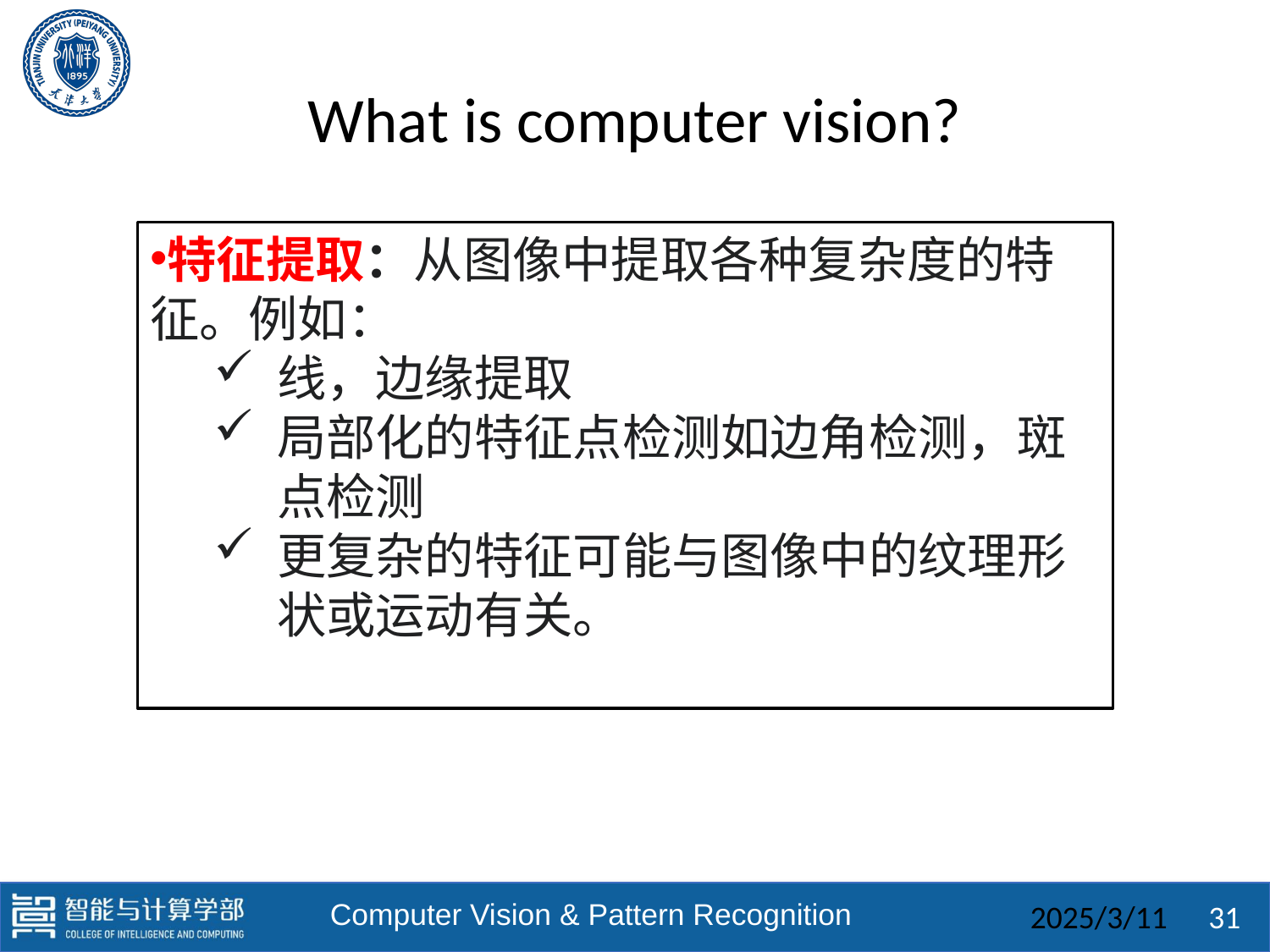

# What is computer vision?
特征提取：从图像中提取各种复杂度的特征。例如：
线，边缘提取
局部化的特征点检测如边角检测，斑点检测
更复杂的特征可能与图像中的纹理形状或运动有关。

2025/3/11
31